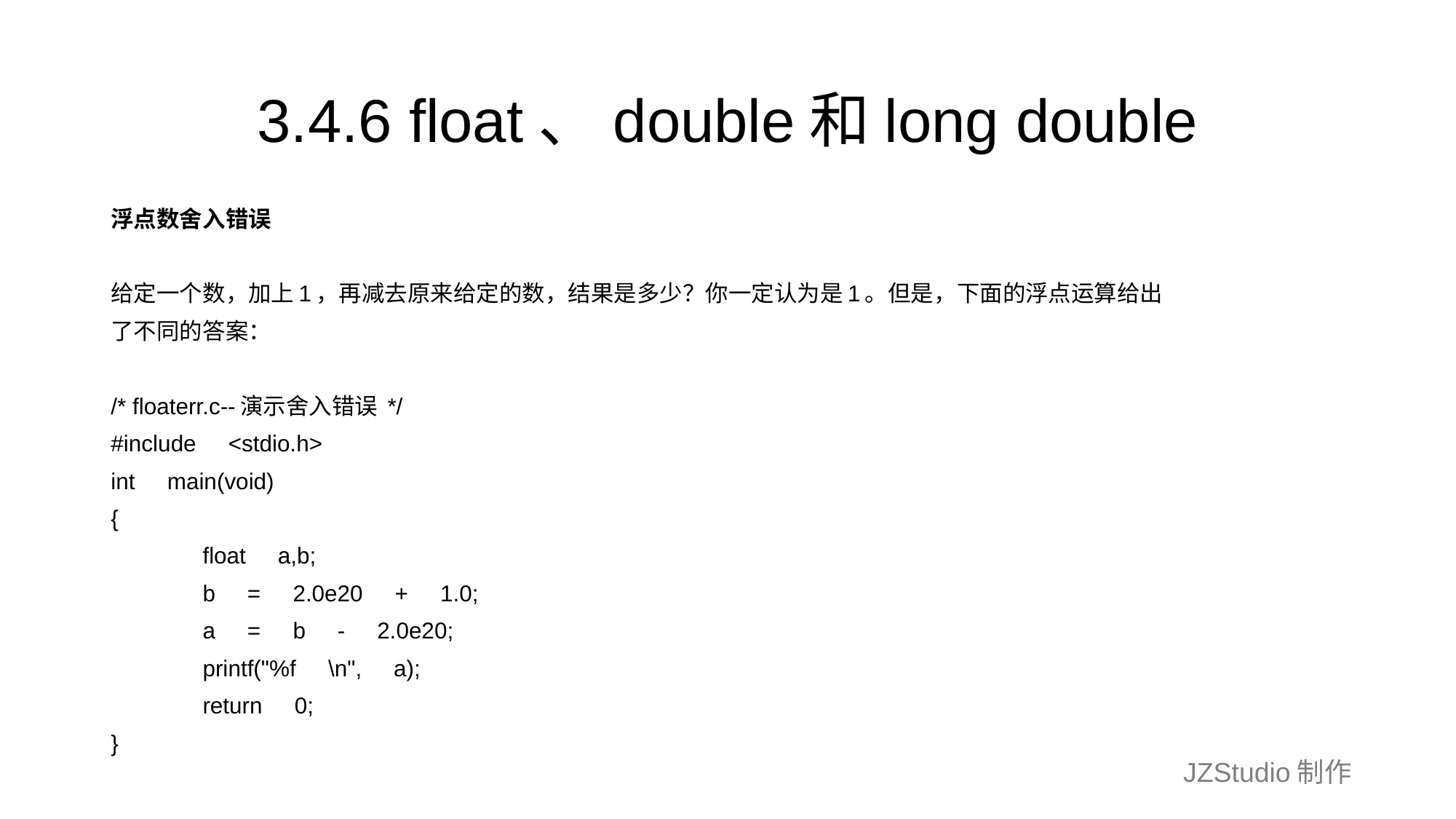

# 3.4.6 float、double和long double
浮点数舍入错误

给定一个数，加上1，再减去原来给定的数，结果是多少？你一定认为是1。但是，下面的浮点运算给出
了不同的答案：

/* floaterr.c--演示舍入错误 */
#include　<stdio.h>
int　main(void)
{
	float　a,b;
	b　=　2.0e20　+　1.0;
	a　=　b　-　2.0e20;
	printf("%f　\n",　a);
	return　0;
}